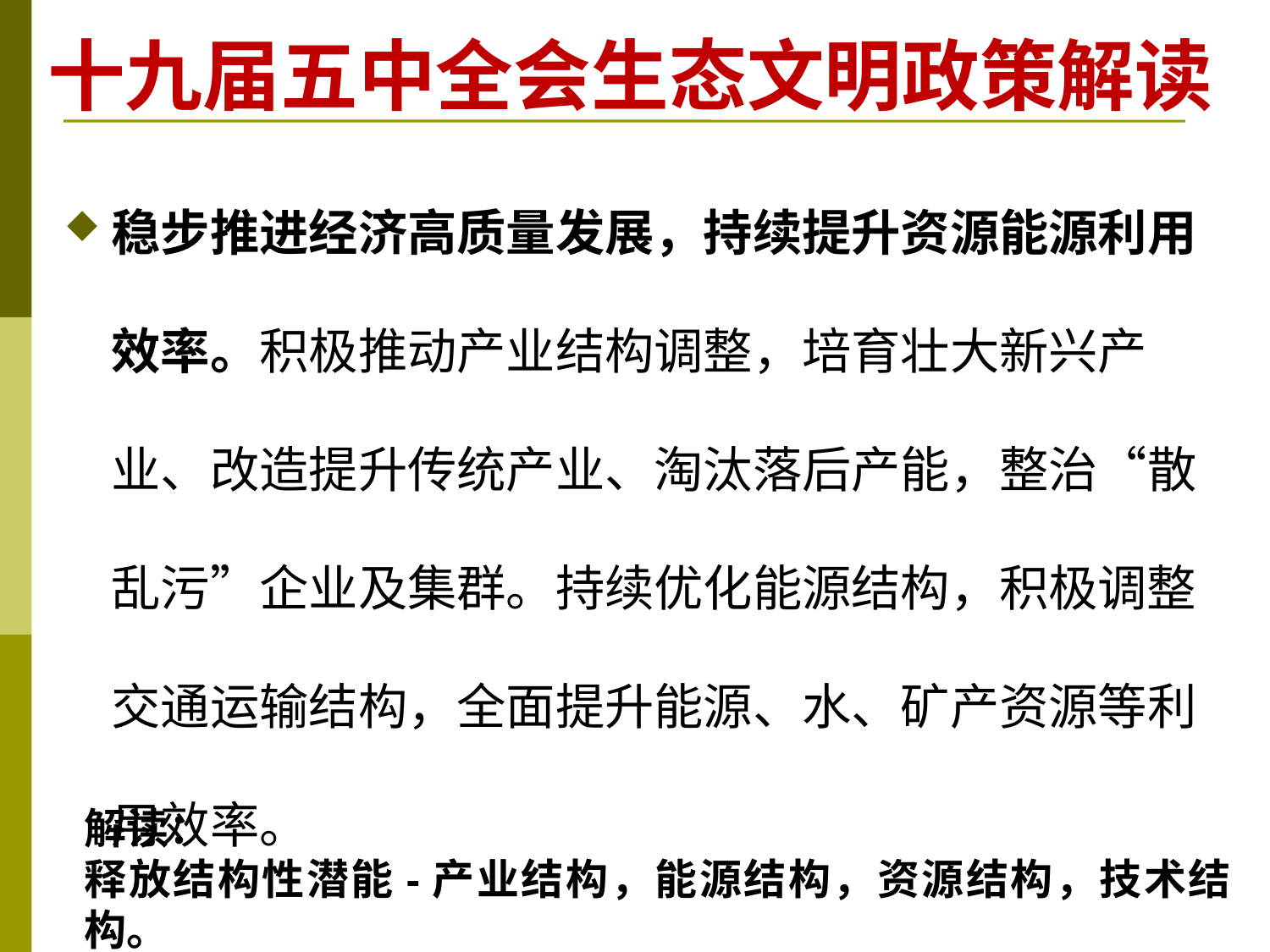

# 十九届五中全会生态文明政策解读
稳步推进经济高质量发展，持续提升资源能源利用效率。积极推动产业结构调整，培育壮大新兴产业、改造提升传统产业、淘汰落后产能，整治“散乱污”企业及集群。持续优化能源结构，积极调整交通运输结构，全面提升能源、水、矿产资源等利用效率。
解读：
释放结构性潜能-产业结构，能源结构，资源结构，技术结构。